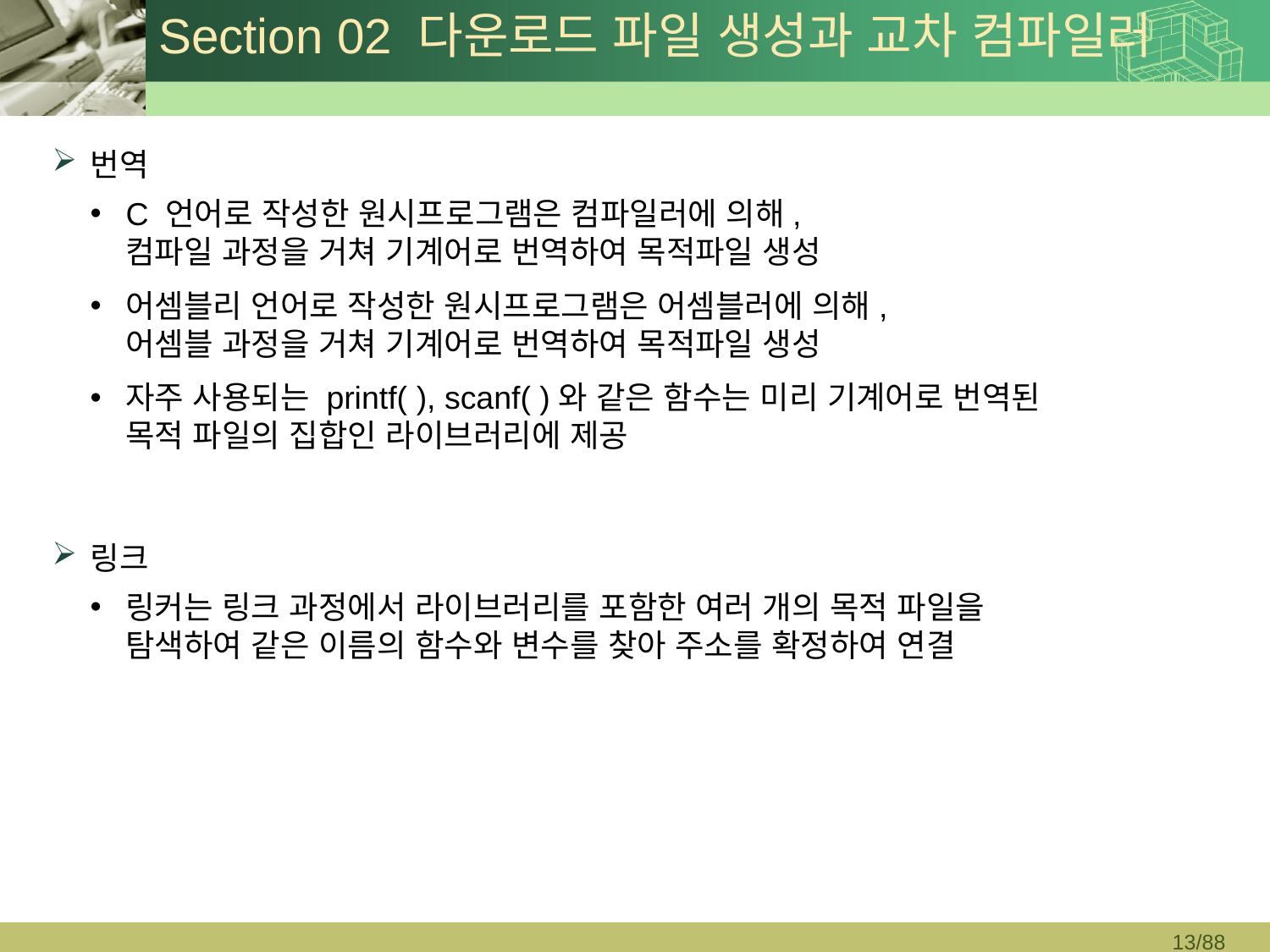

# Section 02 다운로드 파일 생성과 교차 컴파일러
번역
C 언어로 작성한 원시프로그램은 컴파일러에 의해,
컴파일 과정을 거쳐 기계어로 번역하여 목적파일 생성
어셈블리 언어로 작성한 원시프로그램은 어셈블러에 의해,
어셈블 과정을 거쳐 기계어로 번역하여 목적파일 생성
자주 사용되는 printf( ), scanf( )와 같은 함수는 미리 기계어로 번역된
목적 파일의 집합인 라이브러리에 제공

링크
링커는 링크 과정에서 라이브러리를 포함한 여러 개의 목적 파일을
탐색하여 같은 이름의 함수와 변수를 찾아 주소를 확정하여 연결